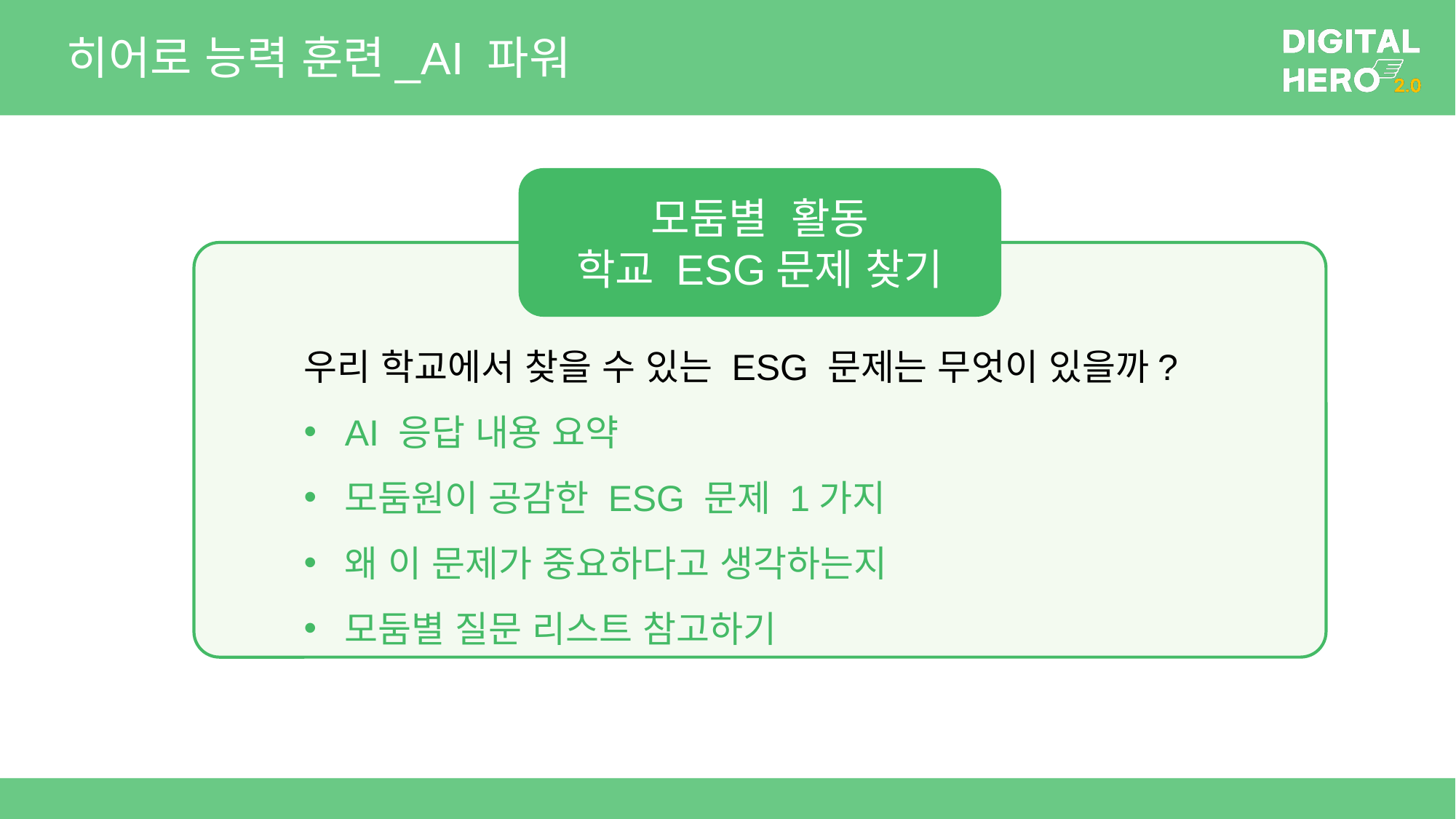

# 히어로 능력 훈련_AI 파워
모둠별  활동
학교 ESG문제 찾기

우리 학교에서 찾을 수 있는 ESG 문제는 무엇이 있을까?
AI 응답 내용 요약
모둠원이 공감한 ESG 문제 1가지
왜 이 문제가 중요하다고 생각하는지
모둠별 질문 리스트 참고하기